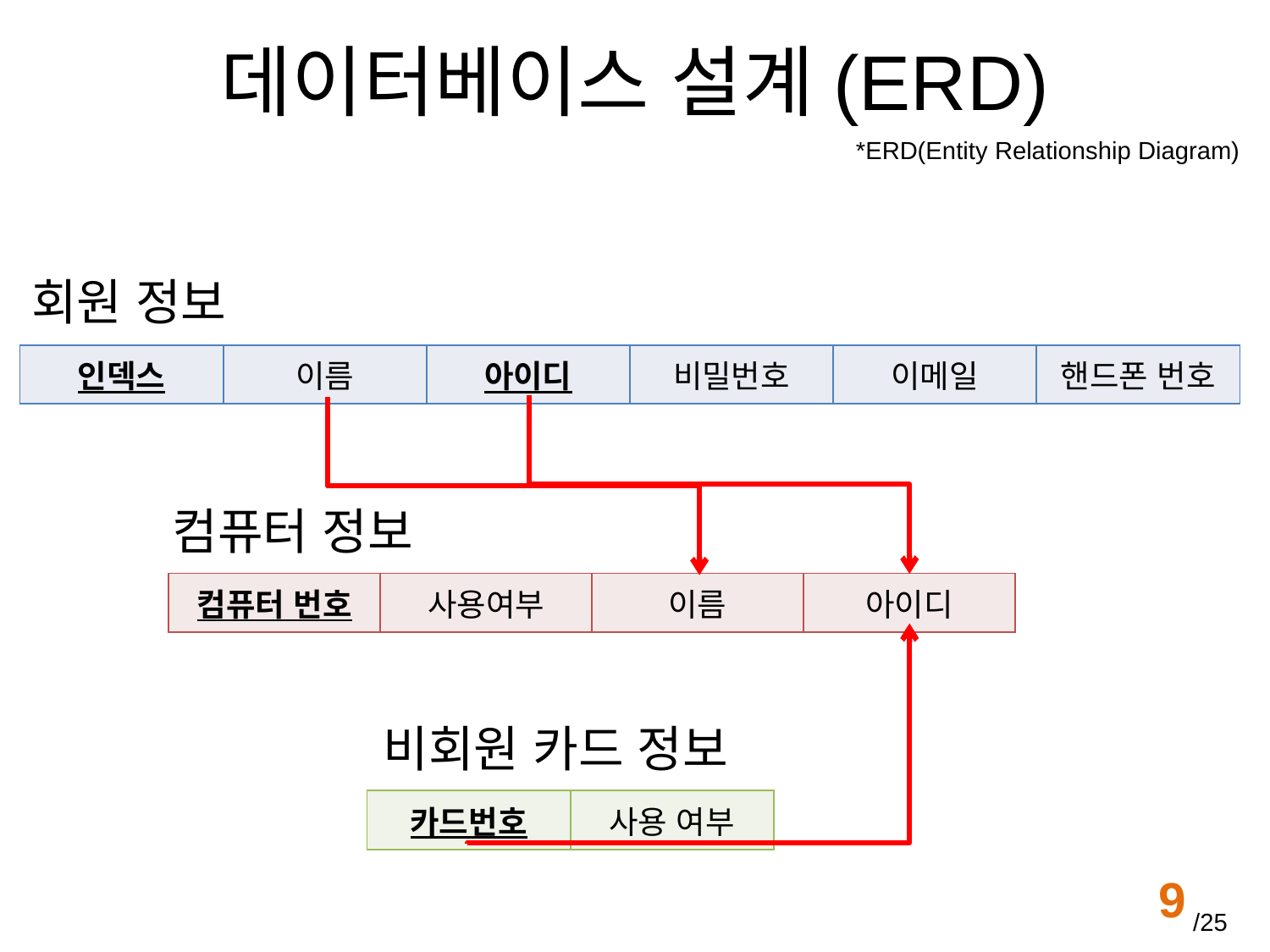

# 데이터베이스 설계(ERD)
*ERD(Entity Relationship Diagram)
회원 정보
| 인덱스 | 이름 | 아이디 | 비밀번호 | 이메일 | 핸드폰 번호 |
| --- | --- | --- | --- | --- | --- |

컴퓨터 정보
| 컴퓨터 번호 | 사용여부 | 이름 | 아이디 |
| --- | --- | --- | --- |

비회원 카드 정보
| 카드번호 | 사용 여부 |
| --- | --- |

9